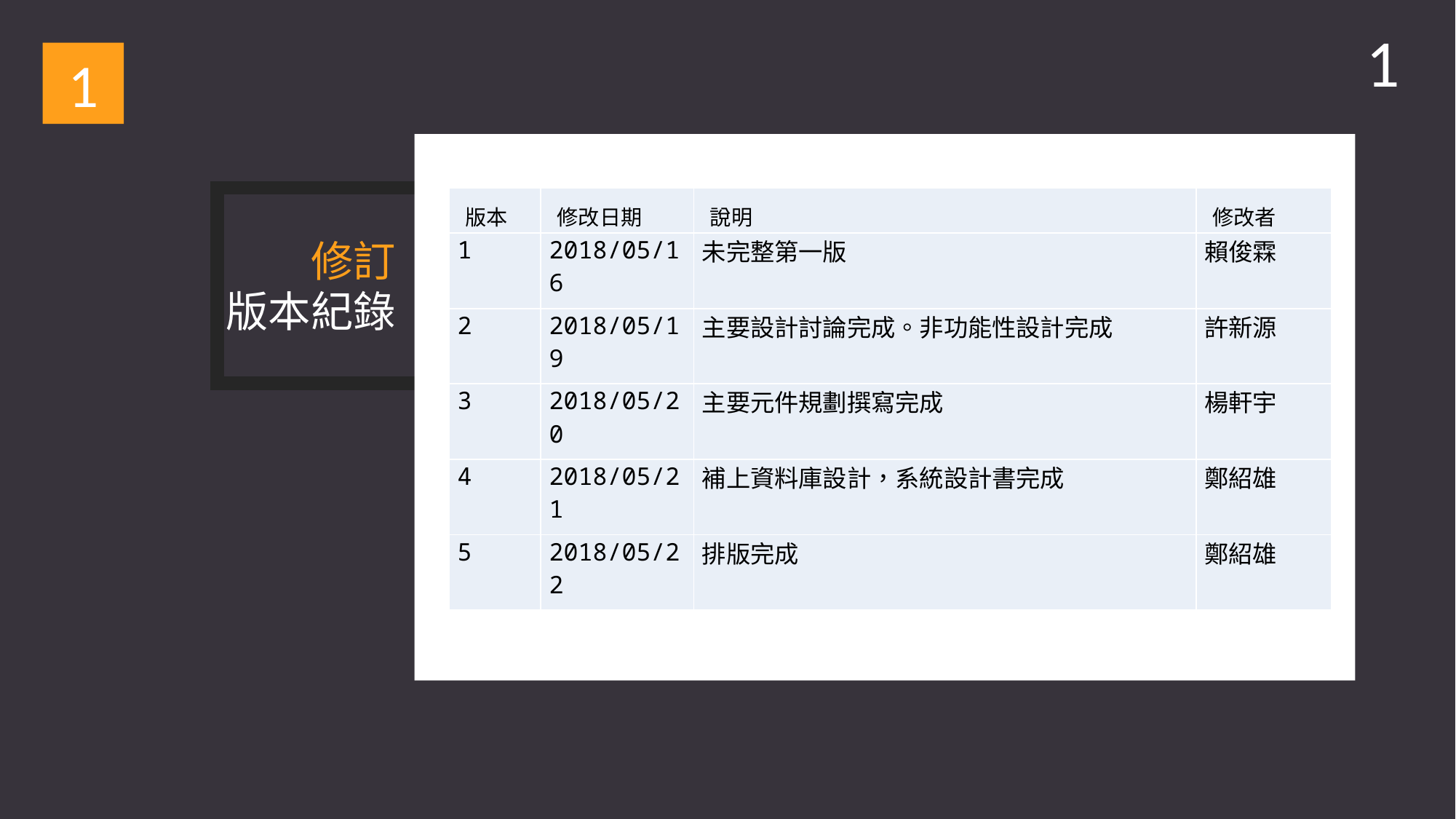

1
1

| 版本 | 修改日期 | 說明 | 修改者 |
| --- | --- | --- | --- |
| 1 | 2018/05/16 | 未完整第一版 | 賴俊霖 |
| 2 | 2018/05/19 | 主要設計討論完成。非功能性設計完成 | 許新源 |
| 3 | 2018/05/20 | 主要元件規劃撰寫完成 | 楊軒宇 |
| 4 | 2018/05/21 | 補上資料庫設計，系統設計書完成 | 鄭紹雄 |
| 5 | 2018/05/22 | 排版完成 | 鄭紹雄 |
修訂
版本紀錄